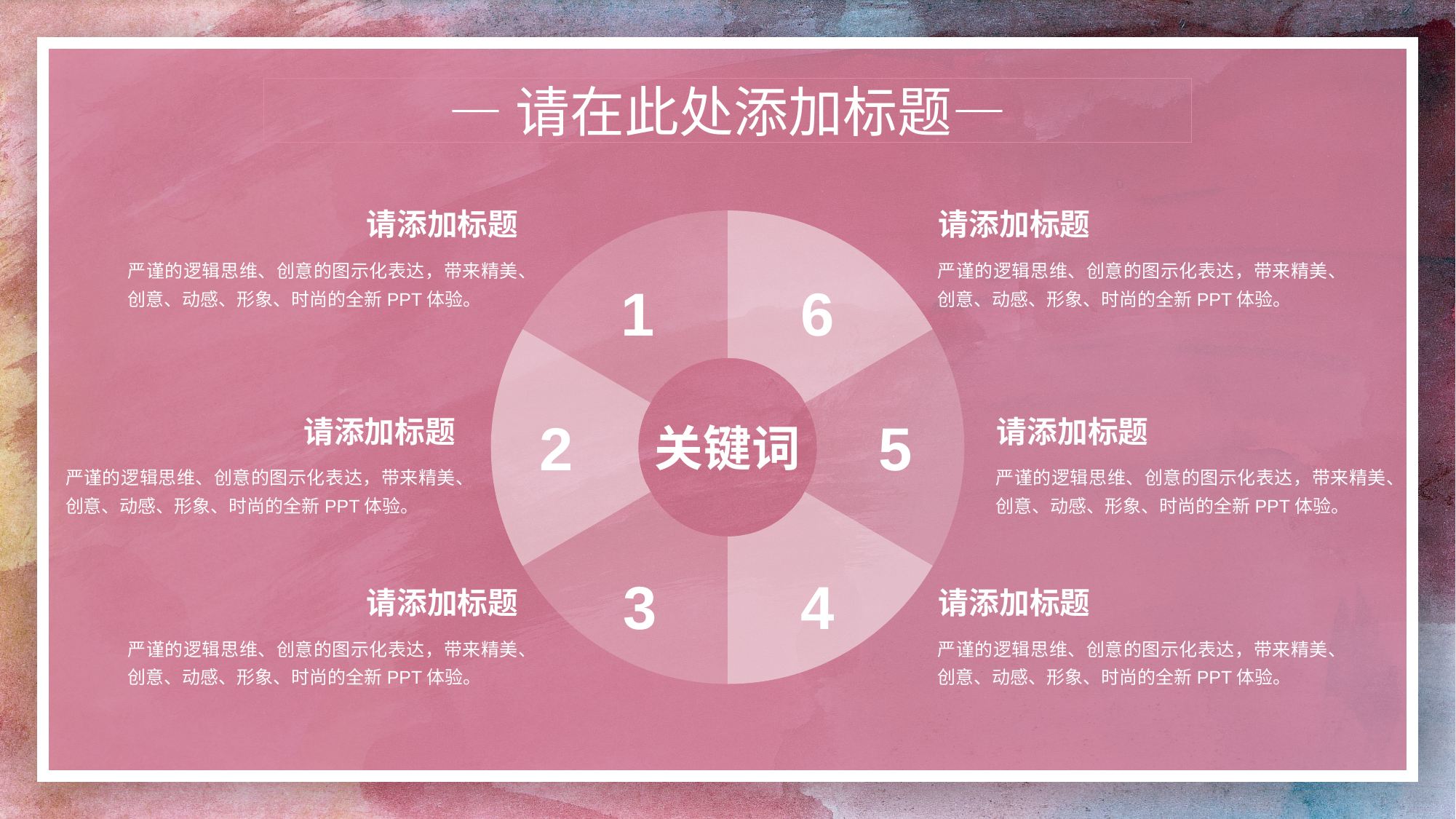

—请在此处添加标题—
请添加标题
请添加标题

严谨的逻辑思维、创意的图示化表达，带来精美、创意、动感、形象、时尚的全新PPT体验。
严谨的逻辑思维、创意的图示化表达，带来精美、创意、动感、形象、时尚的全新PPT体验。
1
6
2
5
请添加标题
请添加标题
关键词
严谨的逻辑思维、创意的图示化表达，带来精美、创意、动感、形象、时尚的全新PPT体验。
严谨的逻辑思维、创意的图示化表达，带来精美、创意、动感、形象、时尚的全新PPT体验。
3
4
请添加标题
请添加标题
严谨的逻辑思维、创意的图示化表达，带来精美、创意、动感、形象、时尚的全新PPT体验。
严谨的逻辑思维、创意的图示化表达，带来精美、创意、动感、形象、时尚的全新PPT体验。